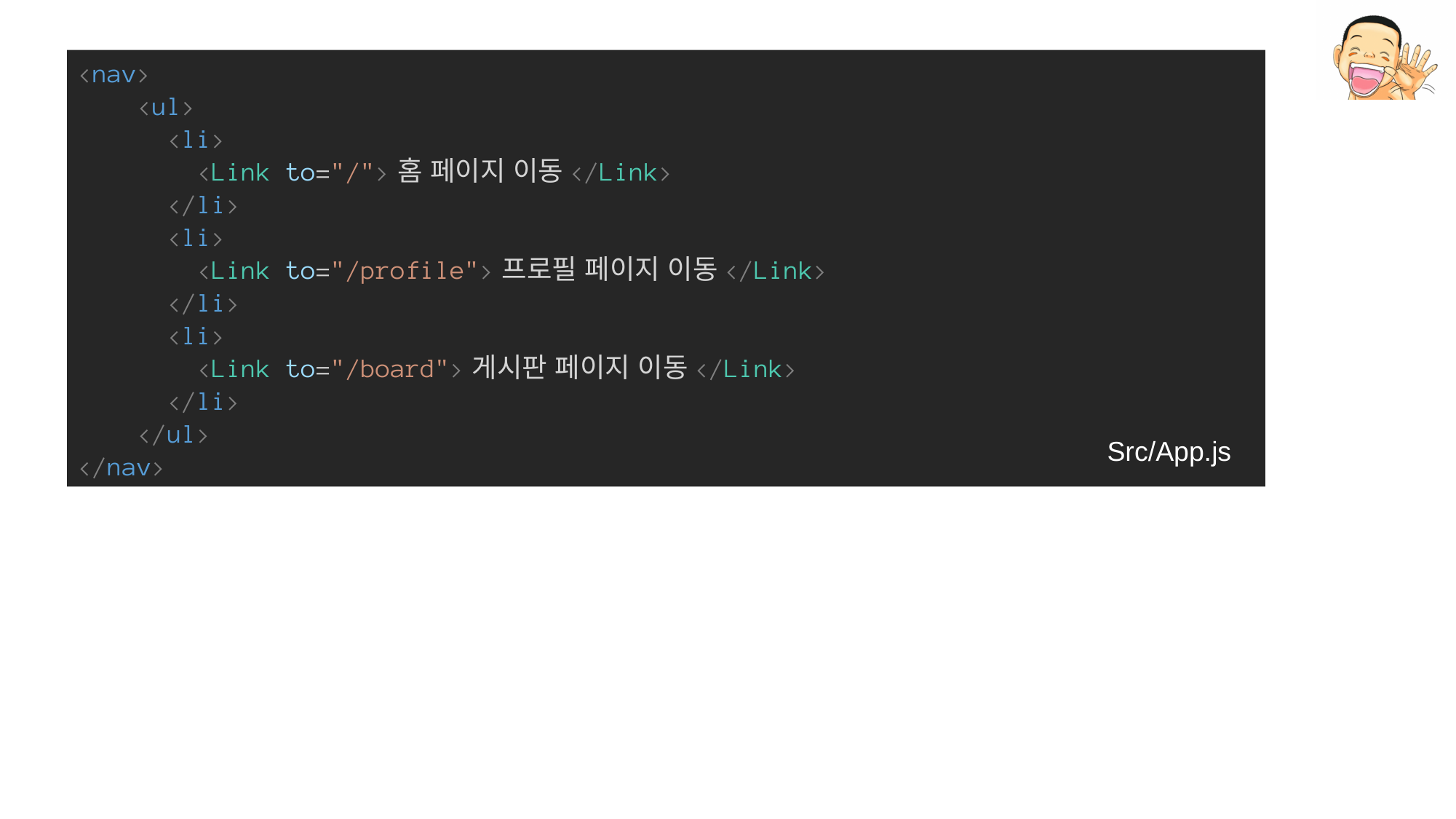

<nav>
    <ul>
      <li>
        <Link to="/">홈 페이지 이동</Link>
      </li>
      <li>
        <Link to="/profile">프로필 페이지 이동</Link>
      </li>
      <li>
        <Link to="/board">게시판 페이지 이동</Link>
      </li>
    </ul>
</nav>
Src/App.js